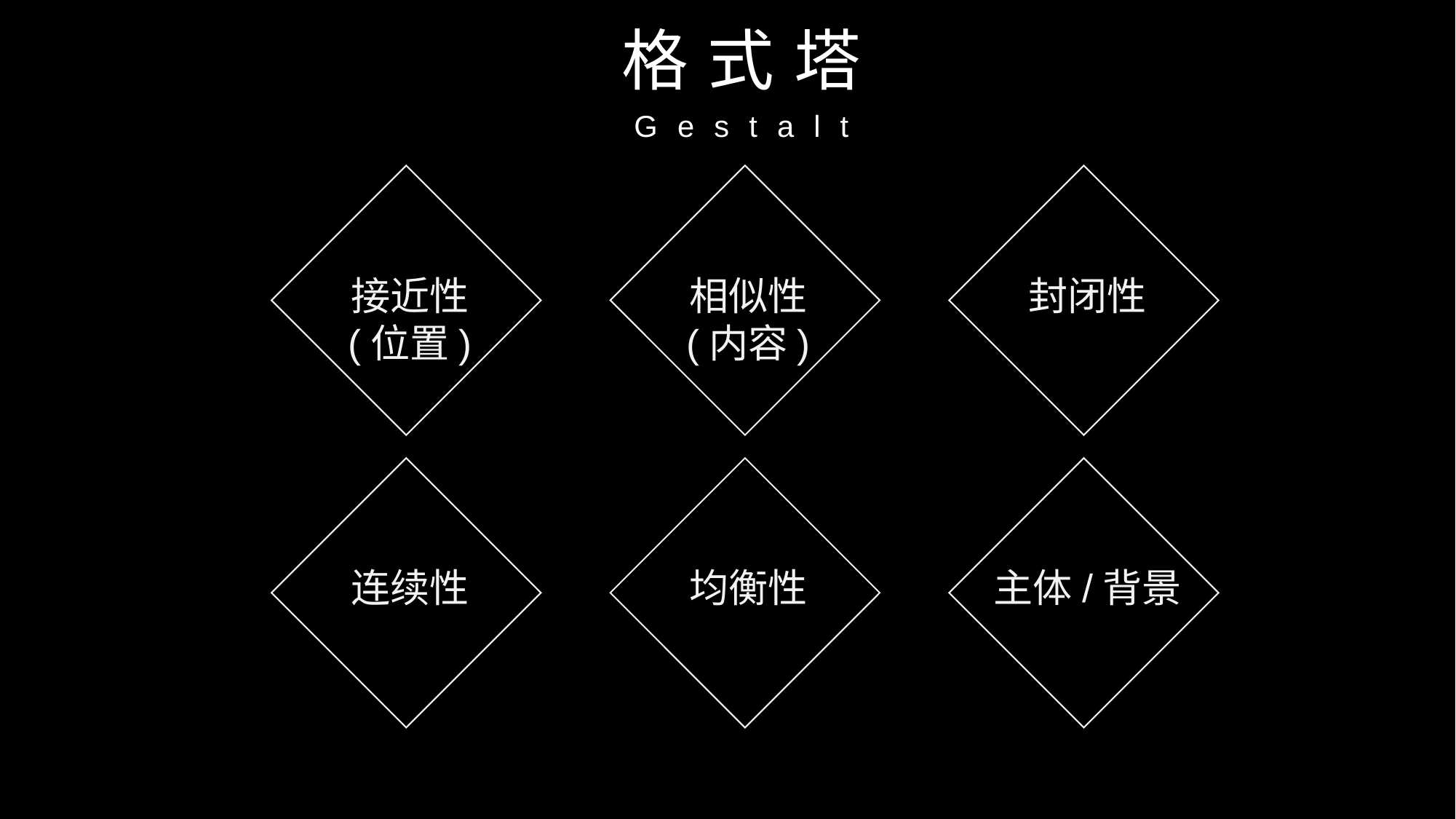

格式塔
Gestalt

接近性
(位置)
相似性
(内容)
封闭性

连续性
均衡性
主体/背景